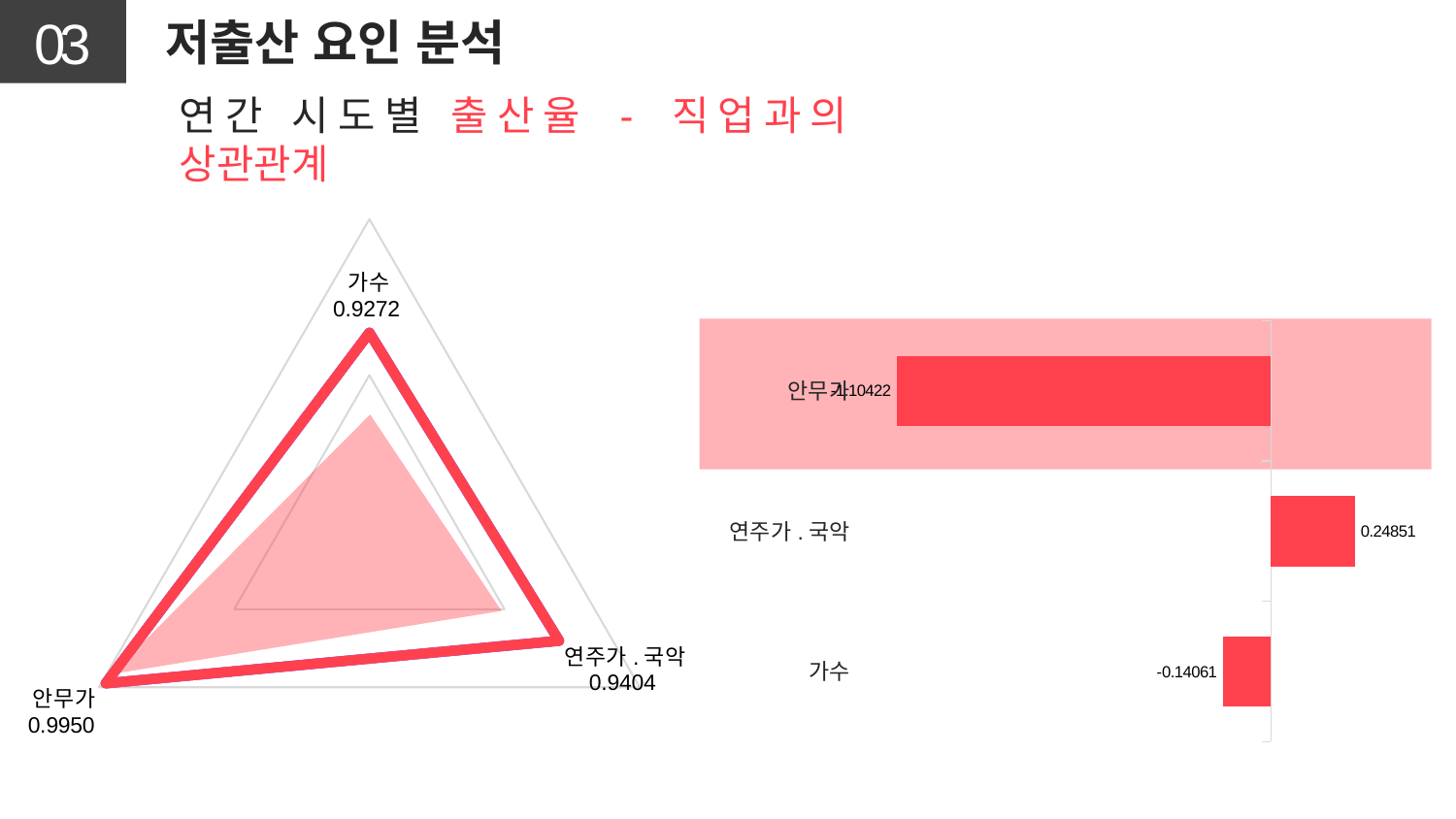

03
저출산 요인 분석
연간 시도별 출산율 - 직업과의 상관관계

### Chart

| Category | 계열 1 | 계열 1 | 계열 1 | 계열 1 |
|---|---|---|---|---|
| 가수 | 0.927203 | 0.927203 | 0.927203 | 0.927203 |
| 연주가.국악 | 0.940411 | 0.940411 | 0.940411 | 0.940411 |
| 안무가 | 0.995013 | 0.995013 | 0.995013 | 0.995013 |

### Chart

| Category | 계열 1 |
|---|---|
| 가수 | -0.14061 |
| 연주가.국악 | 0.24851 |
| 안무가 | -1.10422 |